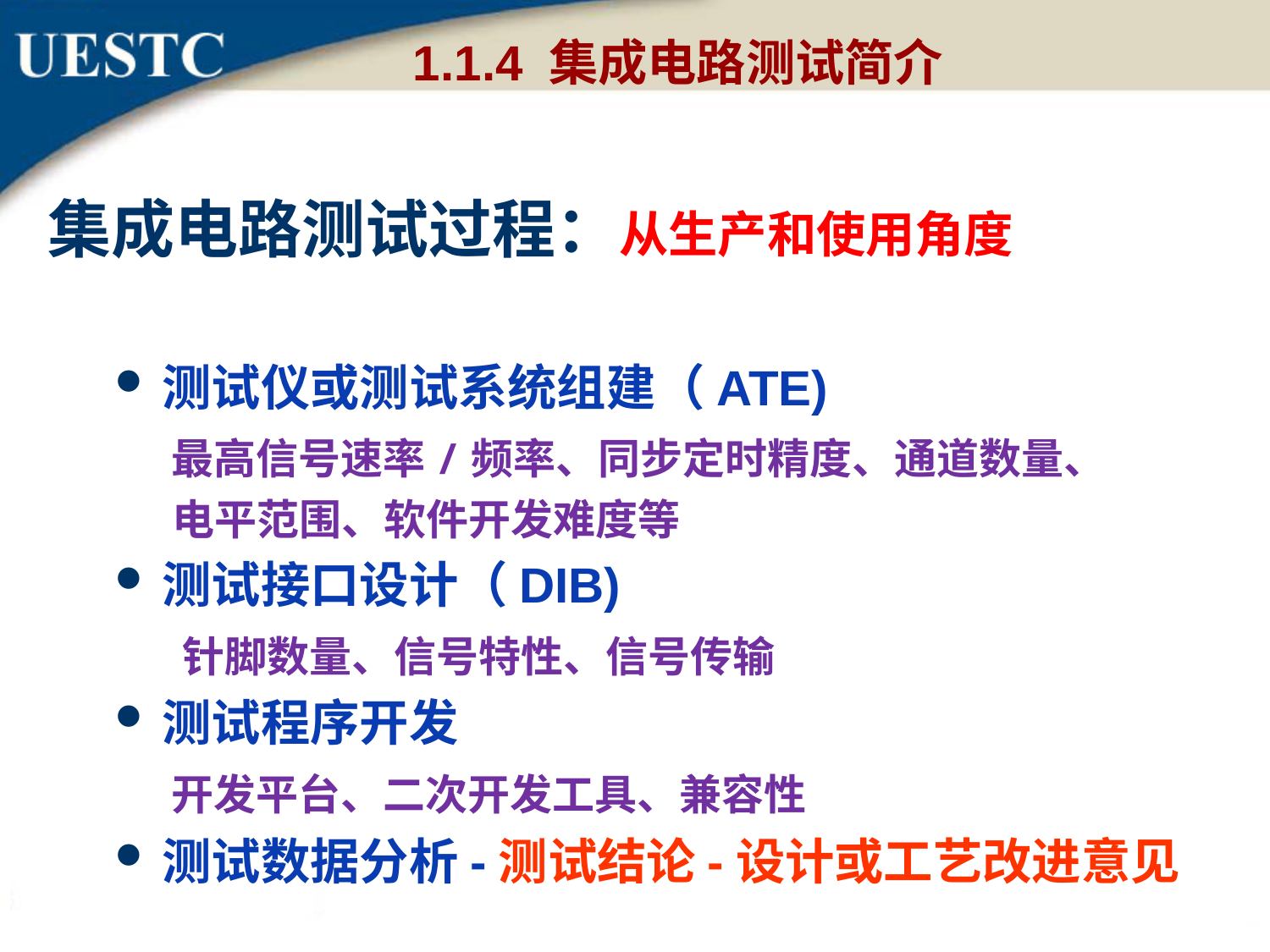

1.1.4 集成电路测试简介
集成电路测试过程：从生产和使用角度
测试仪或测试系统组建（ATE)
    最高信号速率/频率、同步定时精度、通道数量、
     电平范围、软件开发难度等
测试接口设计（DIB)
     针脚数量、信号特性、信号传输
测试程序开发
    开发平台、二次开发工具、兼容性
测试数据分析-测试结论-设计或工艺改进意见

二、数字集成电路测试技术